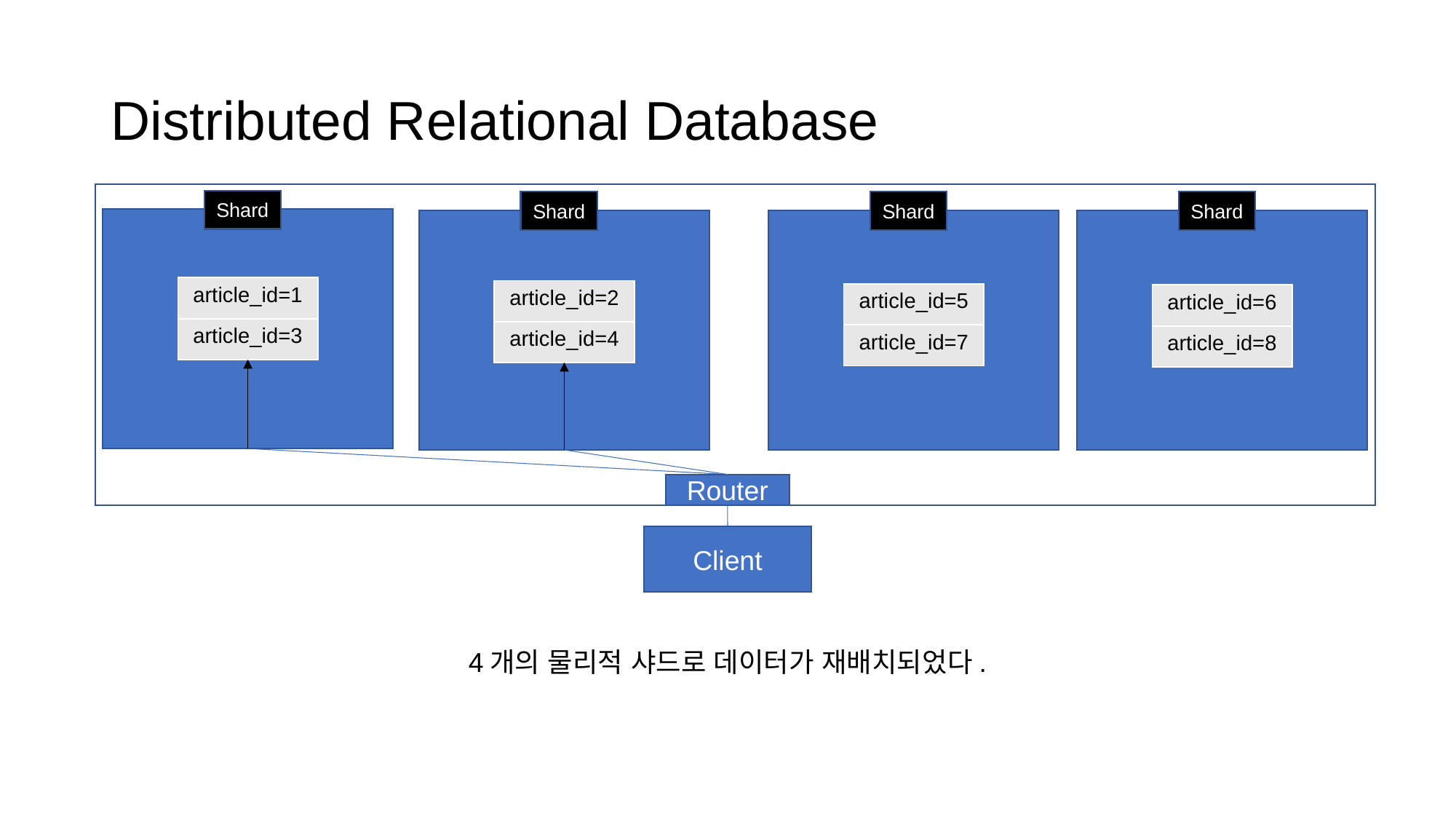

# Distributed Relational Database

Shard
Shard
Shard
Shard

| article\_id=1 |
| --- |
| article\_id=3 |
| article\_id=2 |
| --- |
| article\_id=4 |
| article\_id=5 |
| --- |
| article\_id=7 |
| article\_id=6 |
| --- |
| article\_id=8 |
Router
Client
4개의 물리적 샤드로 데이터가 재배치되었다.